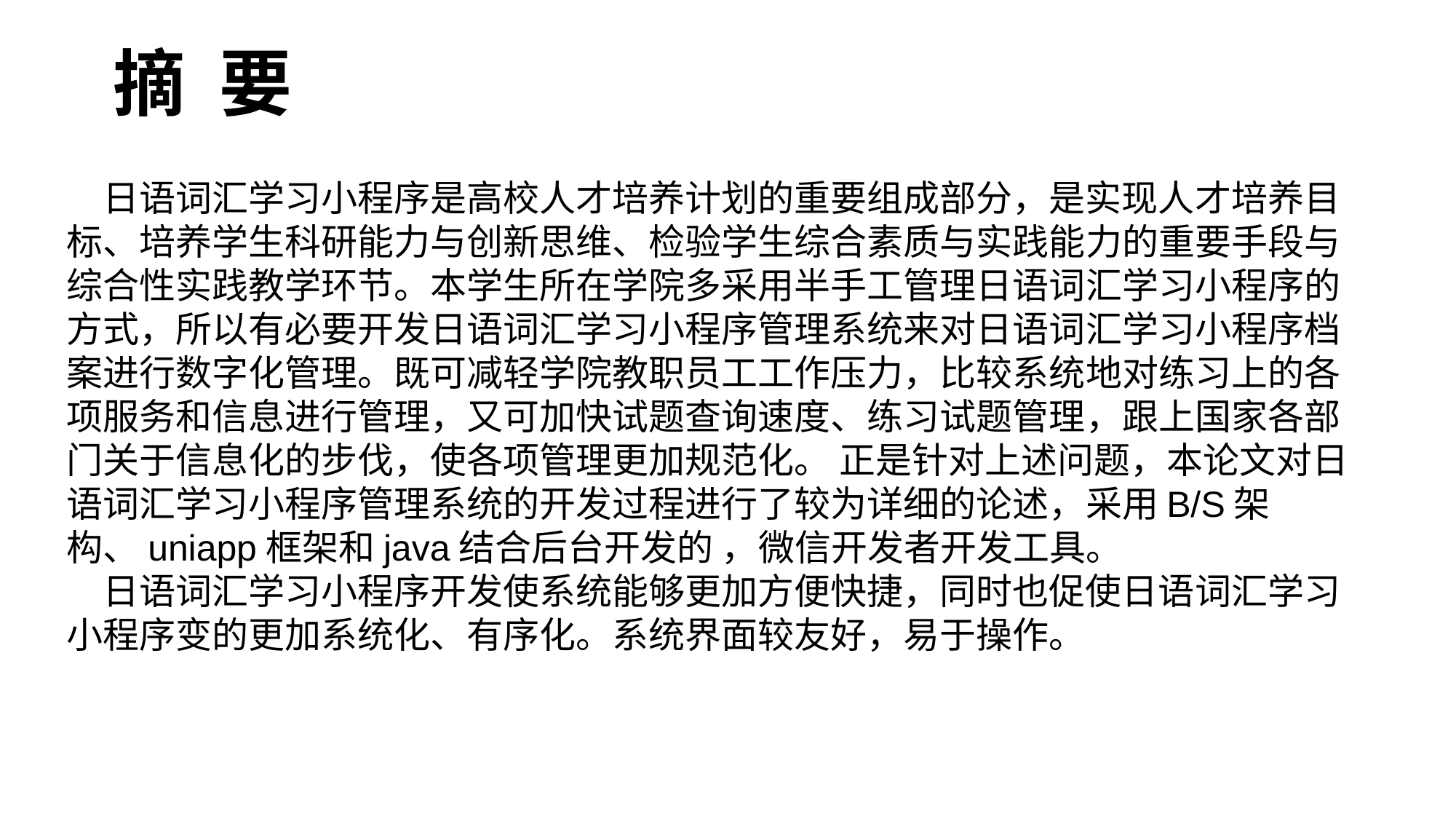

摘  要
日语词汇学习小程序是高校人才培养计划的重要组成部分，是实现人才培养目标、培养学生科研能力与创新思维、检验学生综合素质与实践能力的重要手段与综合性实践教学环节。本学生所在学院多采用半手工管理日语词汇学习小程序的方式，所以有必要开发日语词汇学习小程序管理系统来对日语词汇学习小程序档案进行数字化管理。既可减轻学院教职员工工作压力，比较系统地对练习上的各项服务和信息进行管理，又可加快试题查询速度、练习试题管理，跟上国家各部门关于信息化的步伐，使各项管理更加规范化。 正是针对上述问题，本论文对日语词汇学习小程序管理系统的开发过程进行了较为详细的论述，采用B/S架构、uniapp框架和java结合后台开发的 ，微信开发者开发工具。
日语词汇学习小程序开发使系统能够更加方便快捷，同时也促使日语词汇学习小程序变的更加系统化、有序化。系统界面较友好，易于操作。